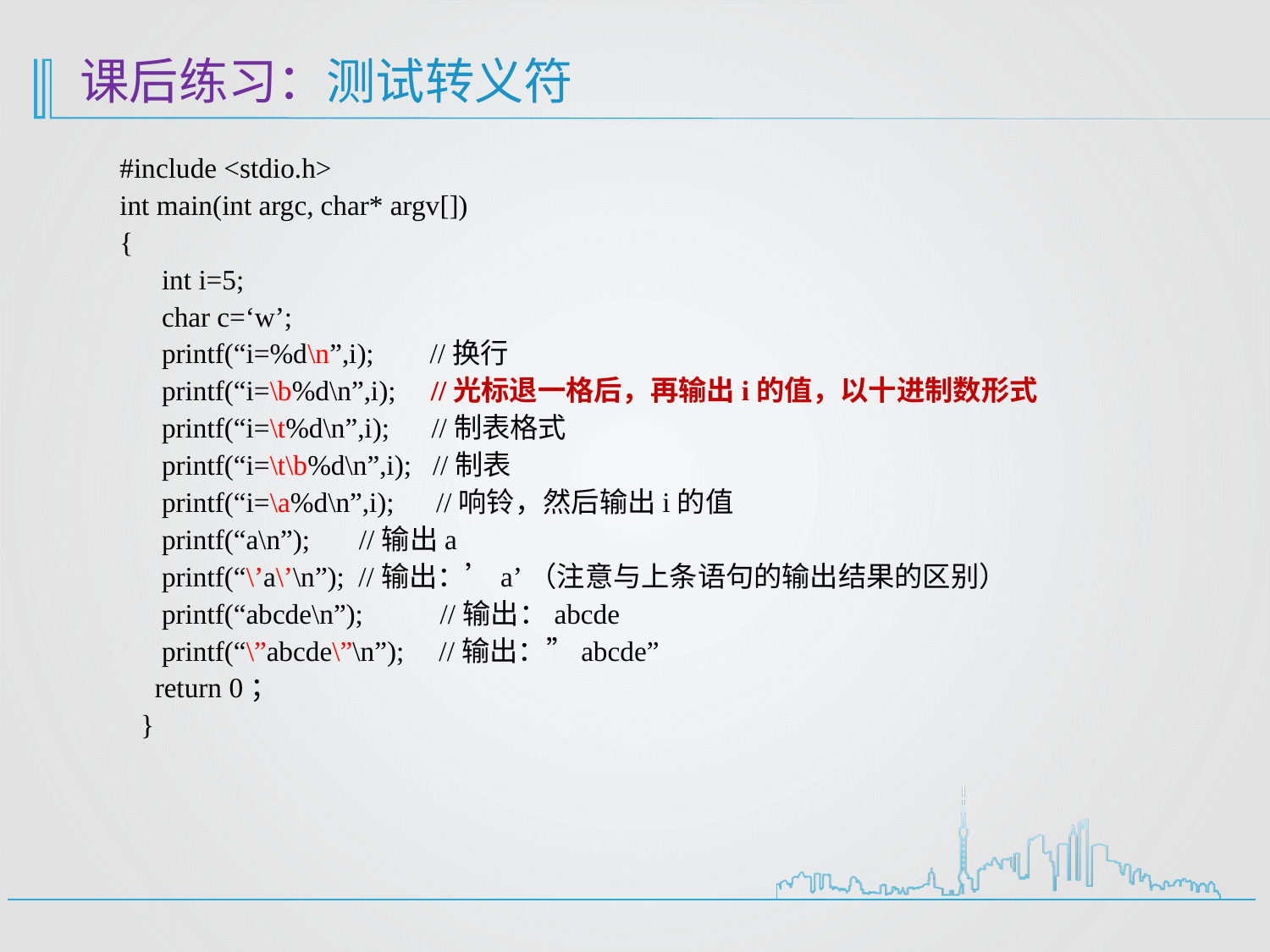

# 课后练习：测试转义符
#include <stdio.h>
int main(int argc, char* argv[])
{
      int i=5;
      char c=‘w’;
      printf(“i=%d\n”,i);        //换行
      printf(“i=\b%d\n”,i);     //光标退一格后，再输出i的值，以十进制数形式
      printf(“i=\t%d\n”,i);      //制表格式
      printf(“i=\t\b%d\n”,i);   //制表
      printf(“i=\a%d\n”,i);      //响铃，然后输出i的值
      printf(“a\n”);       //输出a
      printf(“\’a\’\n”);  //输出：’a’（注意与上条语句的输出结果的区别）
      printf(“abcde\n”);           //输出：abcde
      printf(“\”abcde\”\n”);     //输出：”abcde”
     return 0；
   }